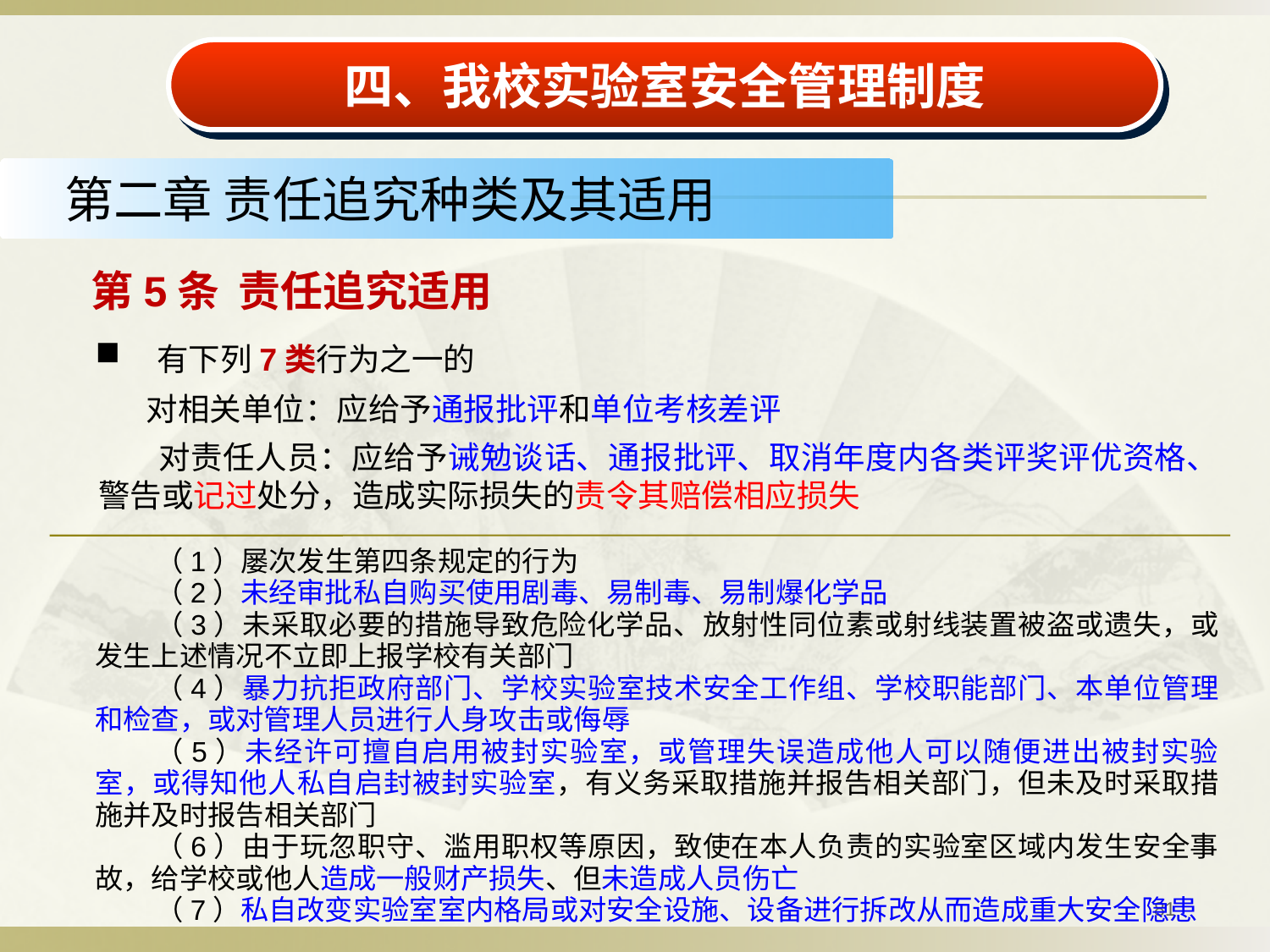

四、我校实验室安全管理制度
第二章 责任追究种类及其适用
     第5条  责任追究适用
  有下列7类行为之一的
      对相关单位：应给予通报批评和单位考核差评
对责任人员：应给予诫勉谈话、通报批评、取消年度内各类评奖评优资格、警告或记过处分，造成实际损失的责令其赔偿相应损失
（1）屡次发生第四条规定的行为
（2）未经审批私自购买使用剧毒、易制毒、易制爆化学品
（3）未采取必要的措施导致危险化学品、放射性同位素或射线装置被盗或遗失，或发生上述情况不立即上报学校有关部门
（4）暴力抗拒政府部门、学校实验室技术安全工作组、学校职能部门、本单位管理和检查，或对管理人员进行人身攻击或侮辱
（5）未经许可擅自启用被封实验室，或管理失误造成他人可以随便进出被封实验室，或得知他人私自启封被封实验室，有义务采取措施并报告相关部门，但未及时采取措施并及时报告相关部门
（6）由于玩忽职守、滥用职权等原因，致使在本人负责的实验室区域内发生安全事故，给学校或他人造成一般财产损失、但未造成人员伤亡
（7）私自改变实验室室内格局或对安全设施、设备进行拆改从而造成重大安全隐患
81